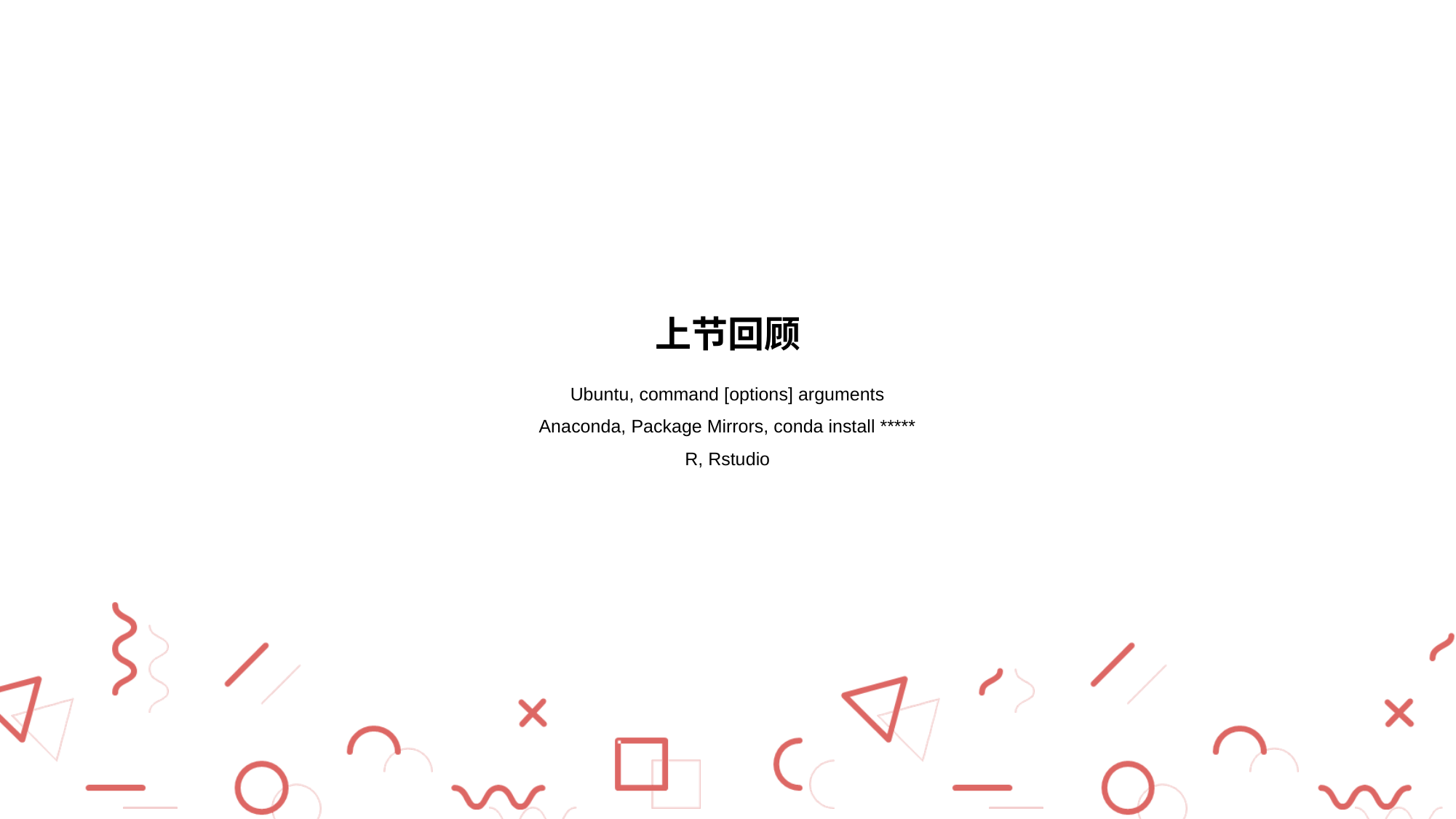

# 上节回顾
Ubuntu, command [options] arguments
Anaconda, Package Mirrors, conda install *****
R, Rstudio